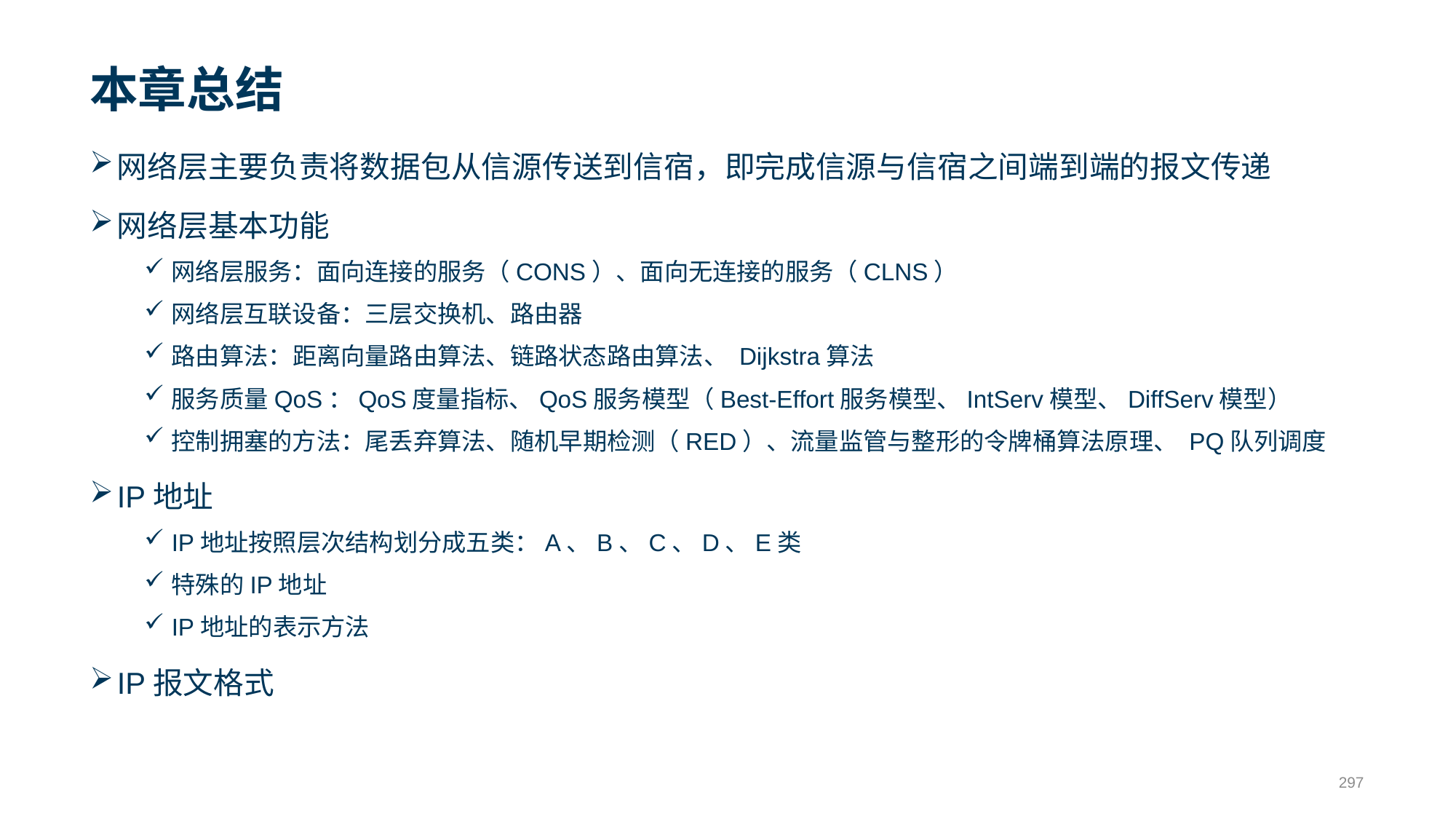

# 本章总结
网络层主要负责将数据包从信源传送到信宿，即完成信源与信宿之间端到端的报文传递
网络层基本功能
网络层服务：面向连接的服务（CONS）、面向无连接的服务（CLNS）
网络层互联设备：三层交换机、路由器
路由算法：距离向量路由算法、链路状态路由算法、 Dijkstra算法
服务质量QoS：QoS度量指标、QoS服务模型（Best-Effort服务模型、IntServ模型、DiffServ模型）
控制拥塞的方法：尾丢弃算法、随机早期检测（RED）、流量监管与整形的令牌桶算法原理、 PQ队列调度
IP地址
IP地址按照层次结构划分成五类：A、B、C、D、E类
特殊的IP地址
IP地址的表示方法
IP报文格式

297